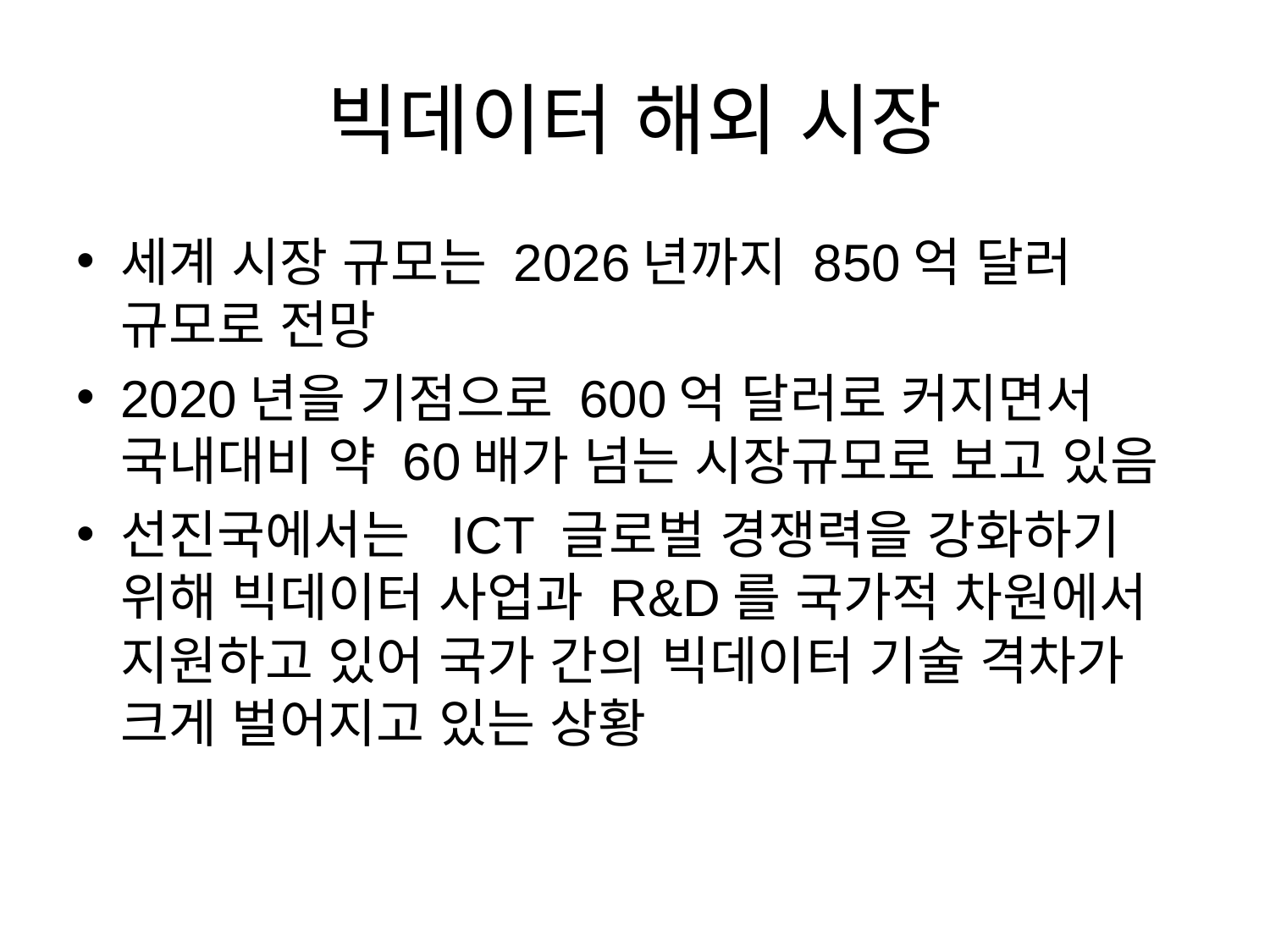

# 빅데이터 해외 시장
세계 시장 규모는 2026년까지 850억 달러 규모로 전망
2020년을 기점으로 600억 달러로 커지면서 국내대비 약 60배가 넘는 시장규모로 보고 있음
선진국에서는  ICT 글로벌 경쟁력을 강화하기 위해 빅데이터 사업과 R&D를 국가적 차원에서 지원하고 있어 국가 간의 빅데이터 기술 격차가 크게 벌어지고 있는 상황